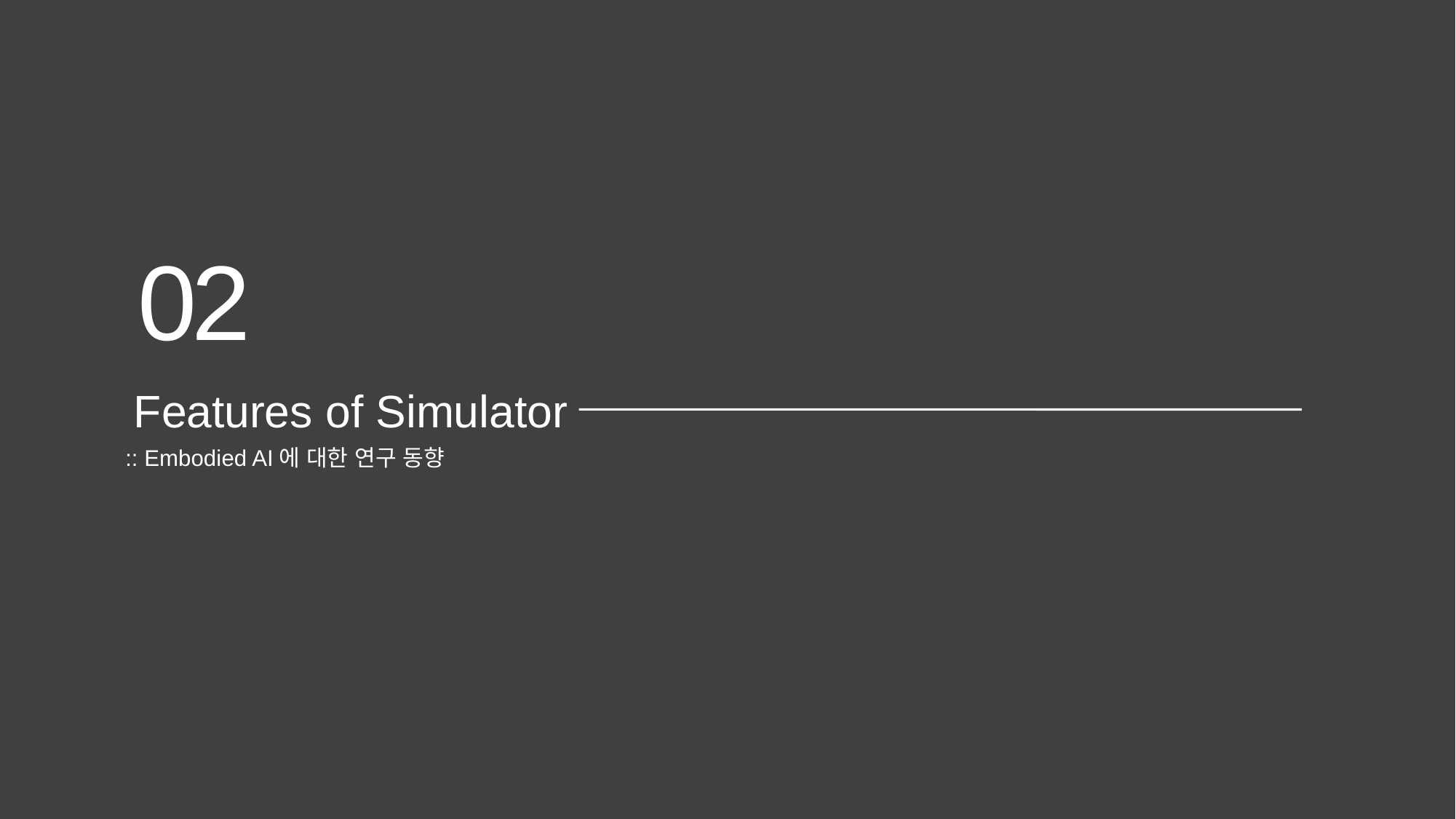

02
Features of Simulator
:: Embodied AI에 대한 연구 동향